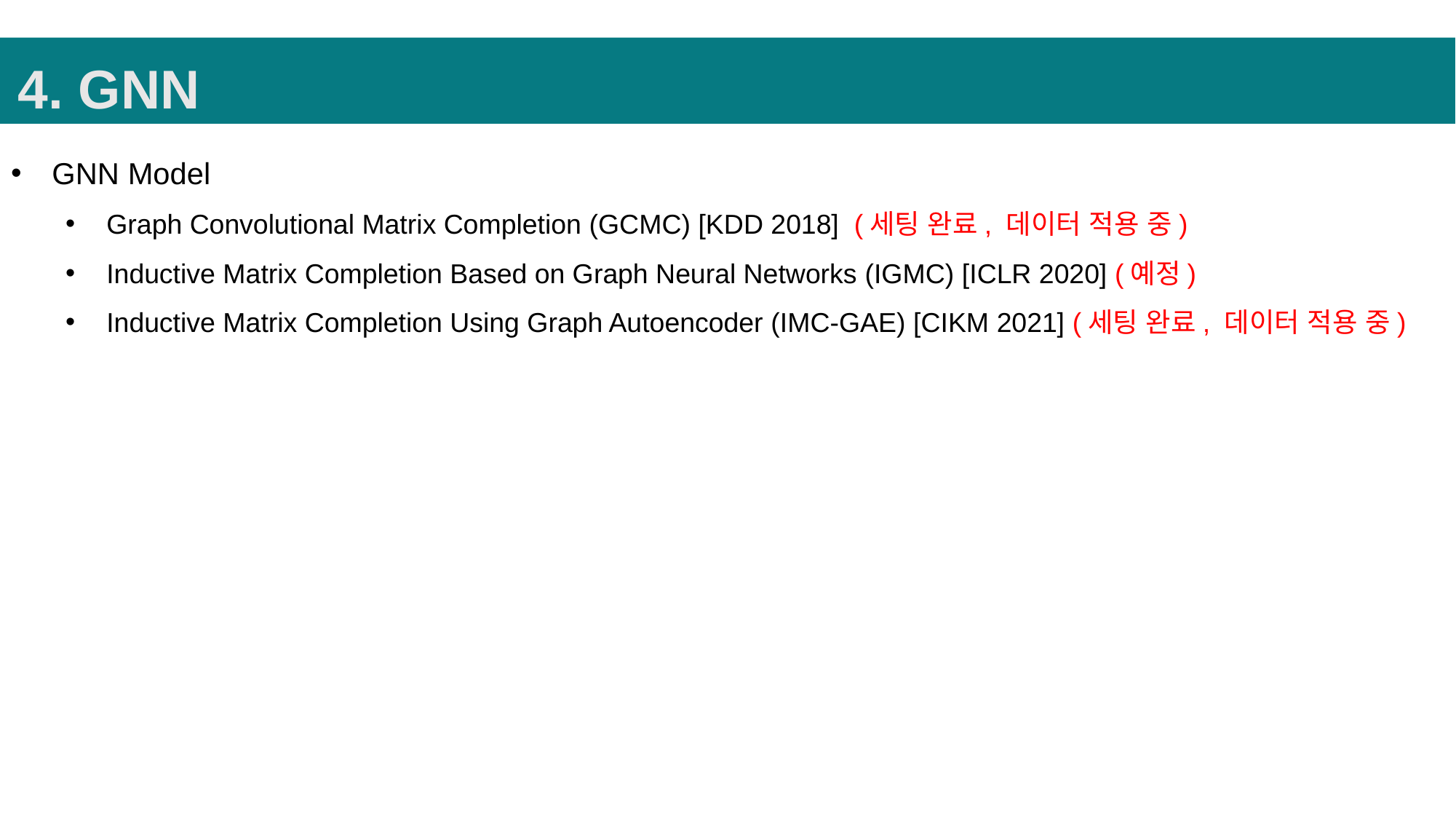

4. GNN

GNN Model
Graph Convolutional Matrix Completion (GCMC) [KDD 2018]  (세팅 완료, 데이터 적용 중)
Inductive Matrix Completion Based on Graph Neural Networks (IGMC) [ICLR 2020] (예정)
Inductive Matrix Completion Using Graph Autoencoder (IMC-GAE) [CIKM 2021] (세팅 완료, 데이터 적용 중)